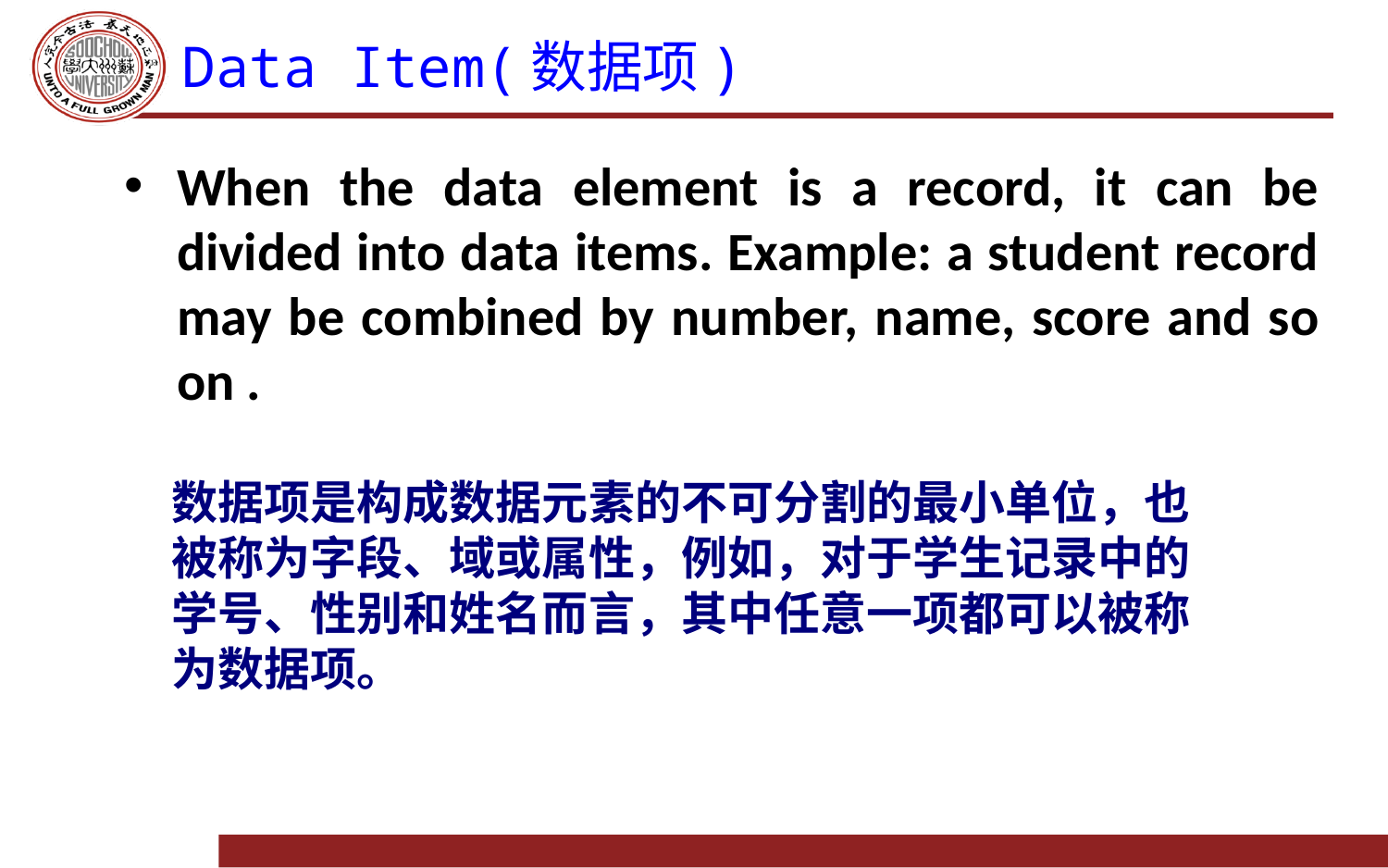

# Data Item(数据项)
When the data element is a record, it can be divided into data items. Example: a student record may be combined by number, name, score and so on .

数据项是构成数据元素的不可分割的最小单位，也被称为字段、域或属性，例如，对于学生记录中的学号、性别和姓名而言，其中任意一项都可以被称为数据项。